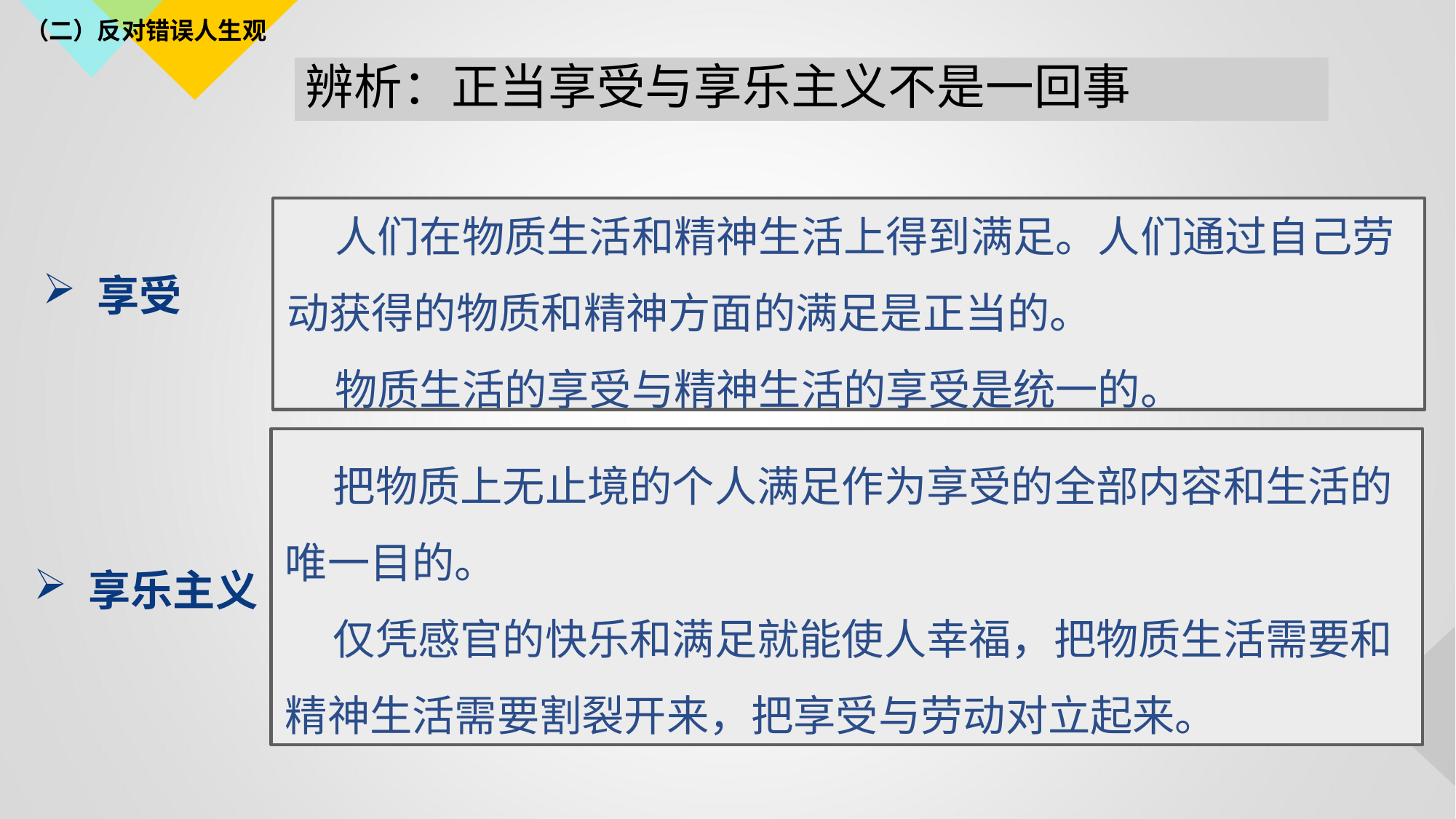

（二）反对错误人生观
辨析：正当享受与享乐主义不是一回事
    人们在物质生活和精神生活上得到满足。人们通过自己劳动获得的物质和精神方面的满足是正当的。
    物质生活的享受与精神生活的享受是统一的。

享受

    把物质上无止境的个人满足作为享受的全部内容和生活的唯一目的。
    仅凭感官的快乐和满足就能使人幸福，把物质生活需要和精神生活需要割裂开来，把享受与劳动对立起来。
享乐主义
22